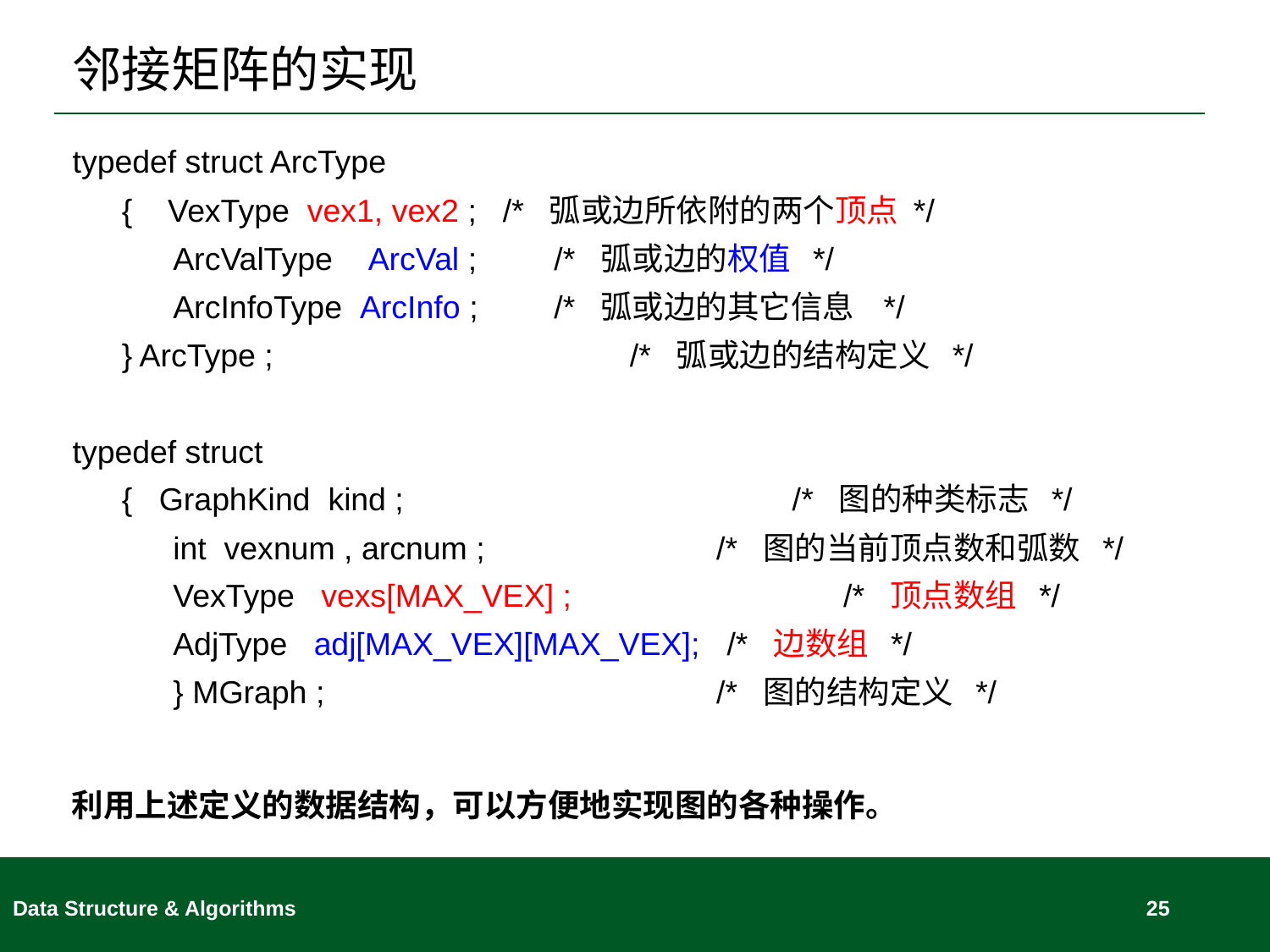

# 邻接矩阵的实现
typedef struct ArcType
{    VexType  vex1, vex2 ;	/*  弧或边所依附的两个顶点 */
ArcValType    ArcVal ; 	/*  弧或边的权值  */
ArcInfoType  ArcInfo ;	/*  弧或边的其它信息   */
} ArcType ;   			/*  弧或边的结构定义  */

typedef struct
{   GraphKind  kind ;			    /*  图的种类标志  */
int  vexnum , arcnum ; 		    /*  图的当前顶点数和弧数  */
VexType   vexs[MAX_VEX] ;		    /*  顶点数组  */
AdjType   adj[MAX_VEX][MAX_VEX];   /*  边数组  */
} MGraph ;   			    /*  图的结构定义  */
利用上述定义的数据结构，可以方便地实现图的各种操作。
Data Structure & Algorithms
25